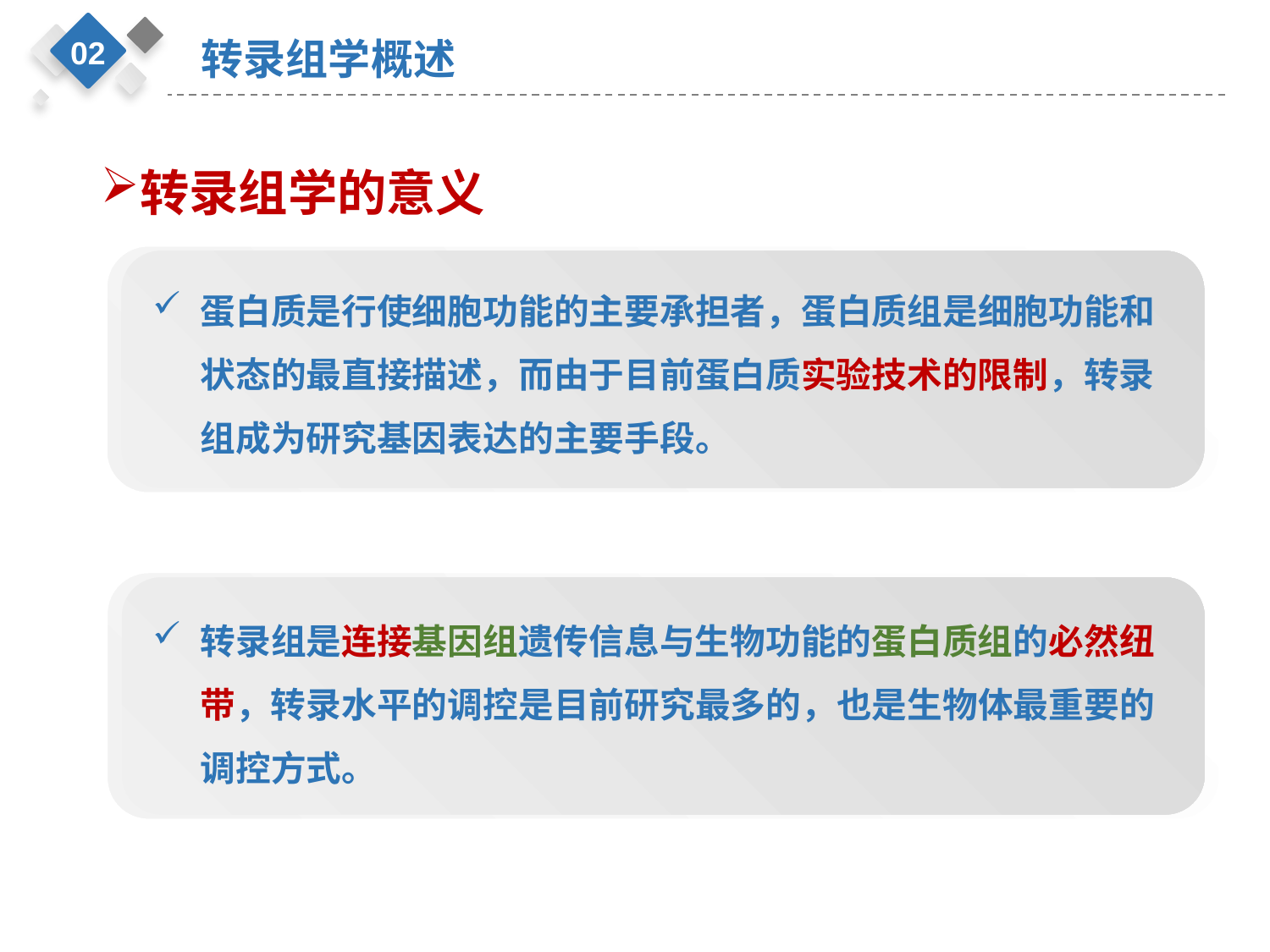

02

转录组学概述
转录组学的意义

蛋白质是行使细胞功能的主要承担者，蛋白质组是细胞功能和状态的最直接描述，而由于目前蛋白质实验技术的限制，转录组成为研究基因表达的主要手段。

转录组是连接基因组遗传信息与生物功能的蛋白质组的必然纽带，转录水平的调控是目前研究最多的，也是生物体最重要的调控方式。